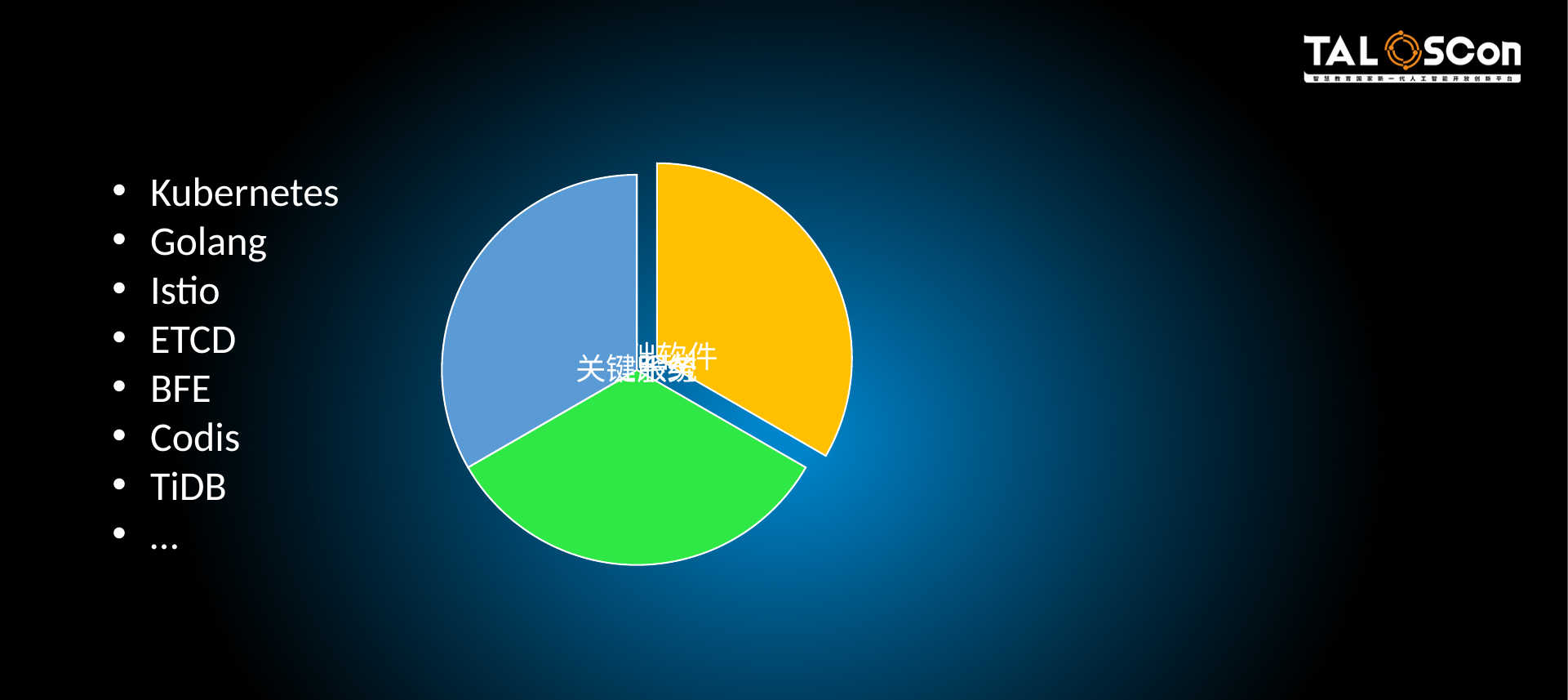

基础软件
运维系统
关键服务
Kubernetes
Golang
Istio
ETCD
BFE
Codis
TiDB
…